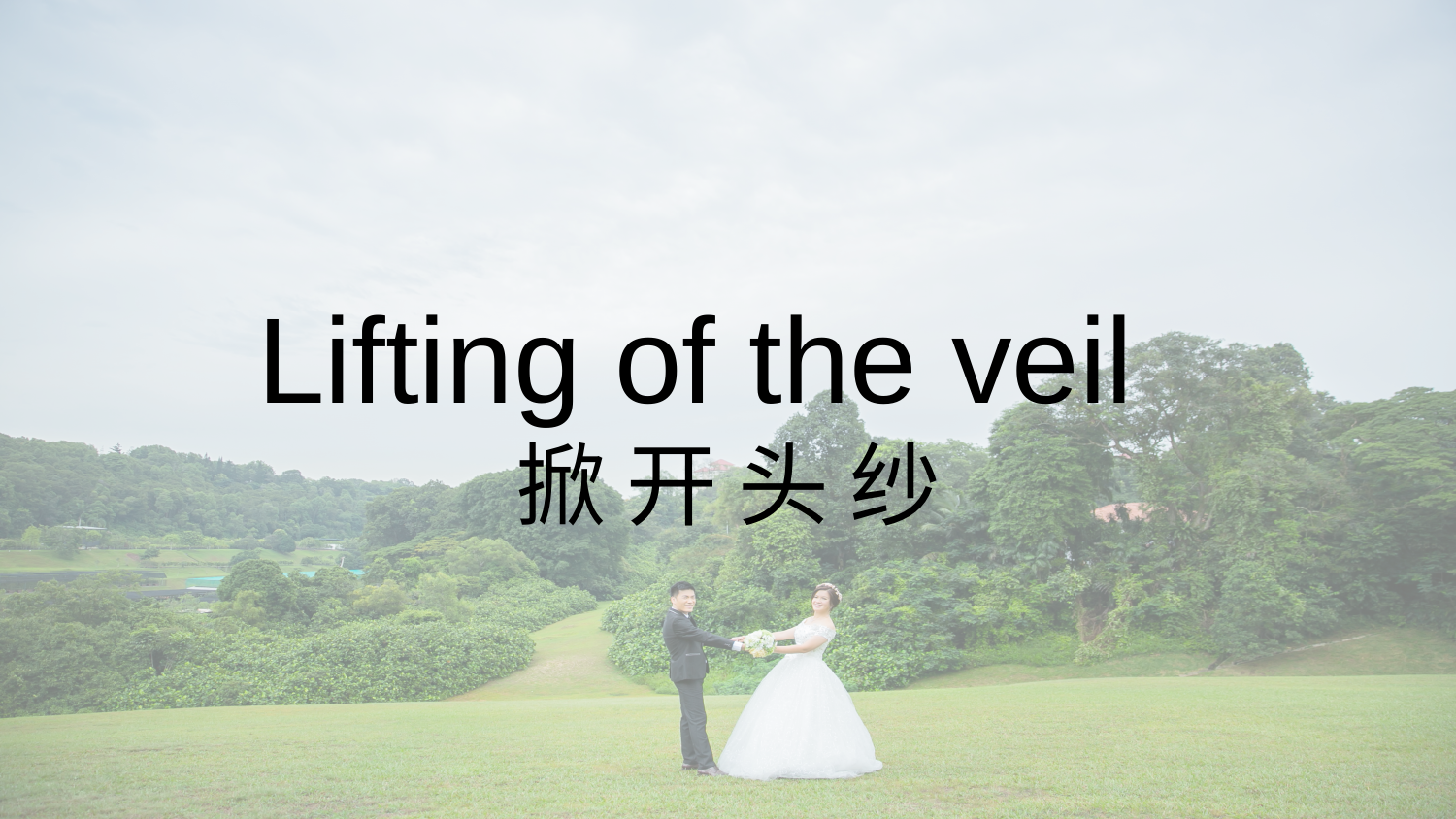

# Lifting of the veil
掀 开 头 纱